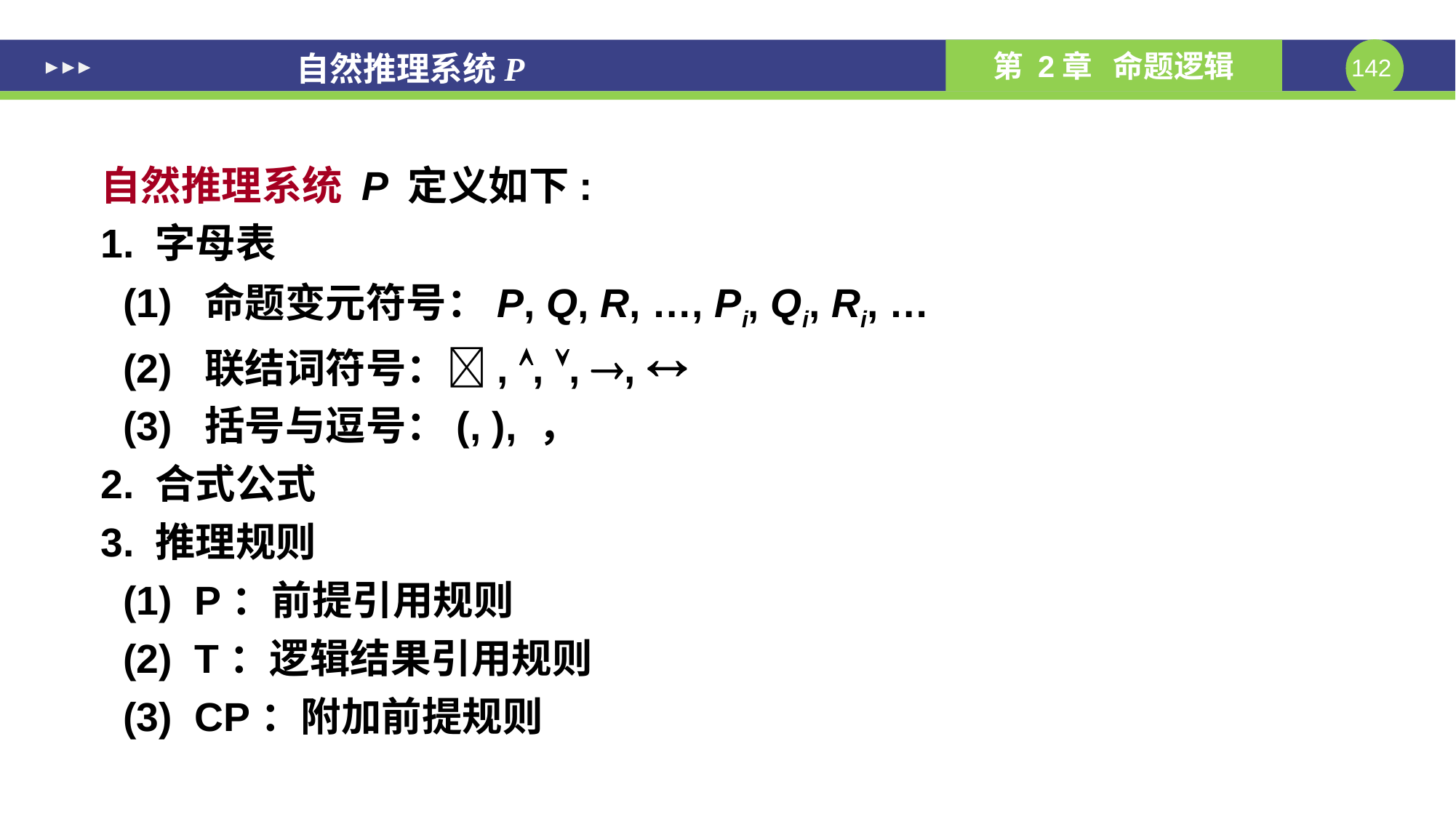

# 自然推理系统P
自然推理系统 P 定义如下:
1. 字母表
  (1)  命题变元符号：p, q, r, …, pi, qi, ri, …
  (2)  联结词符号：¬, ∧, ∨, →, ↔
  (3)  括号与逗号：(, ), ，
2. 合式公式
3. 推理规则
  (1)  P：前提引用规则
  (2)  T：逻辑结果引用规则
  (3)  CP：附加前提规则